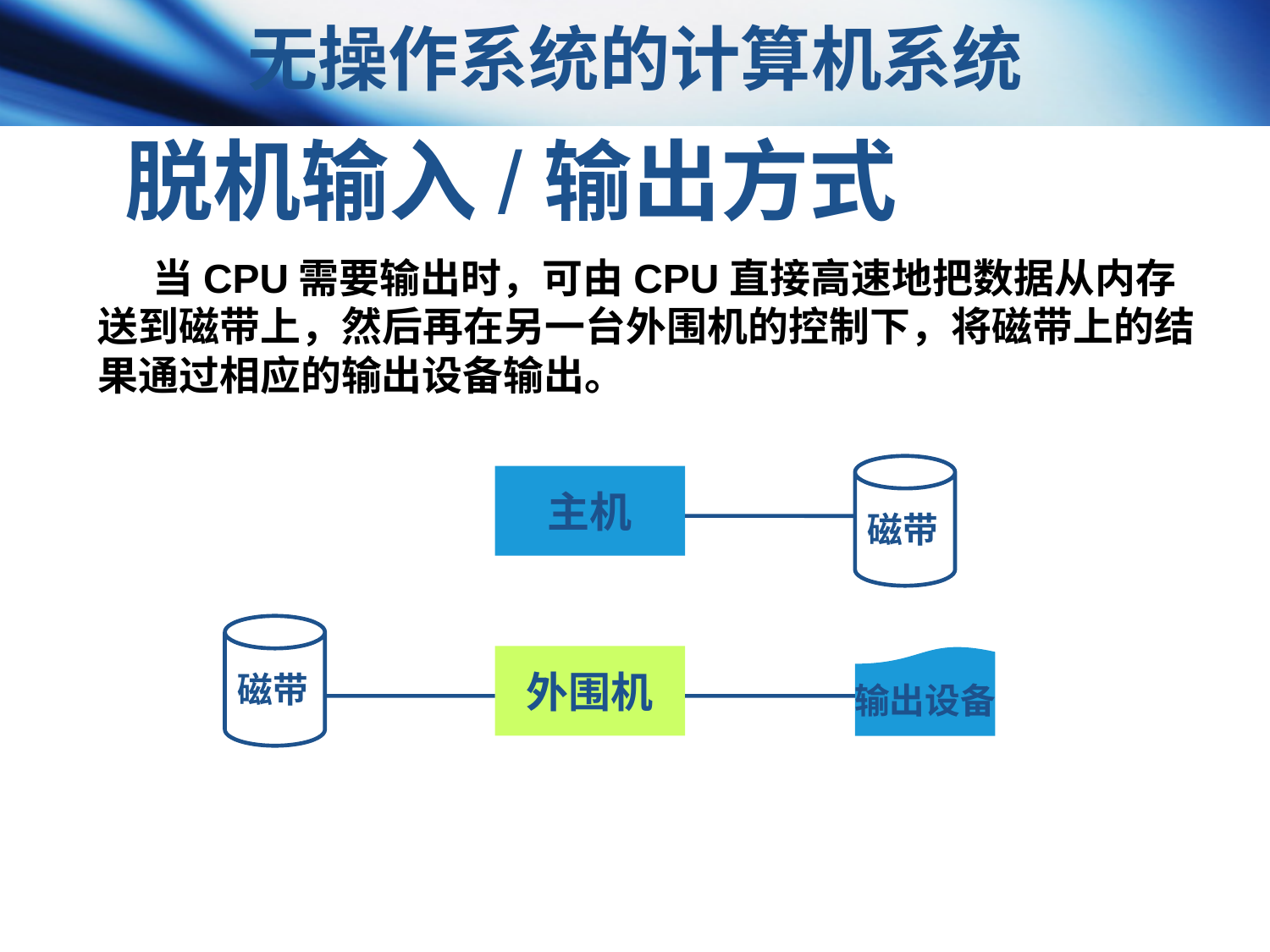

无操作系统的计算机系统
脱机输入/输出方式
     当CPU需要输出时，可由CPU直接高速地把数据从内存送到磁带上，然后再在另一台外围机的控制下，将磁带上的结果通过相应的输出设备输出。
磁带
主机

磁带
外围机
输出设备